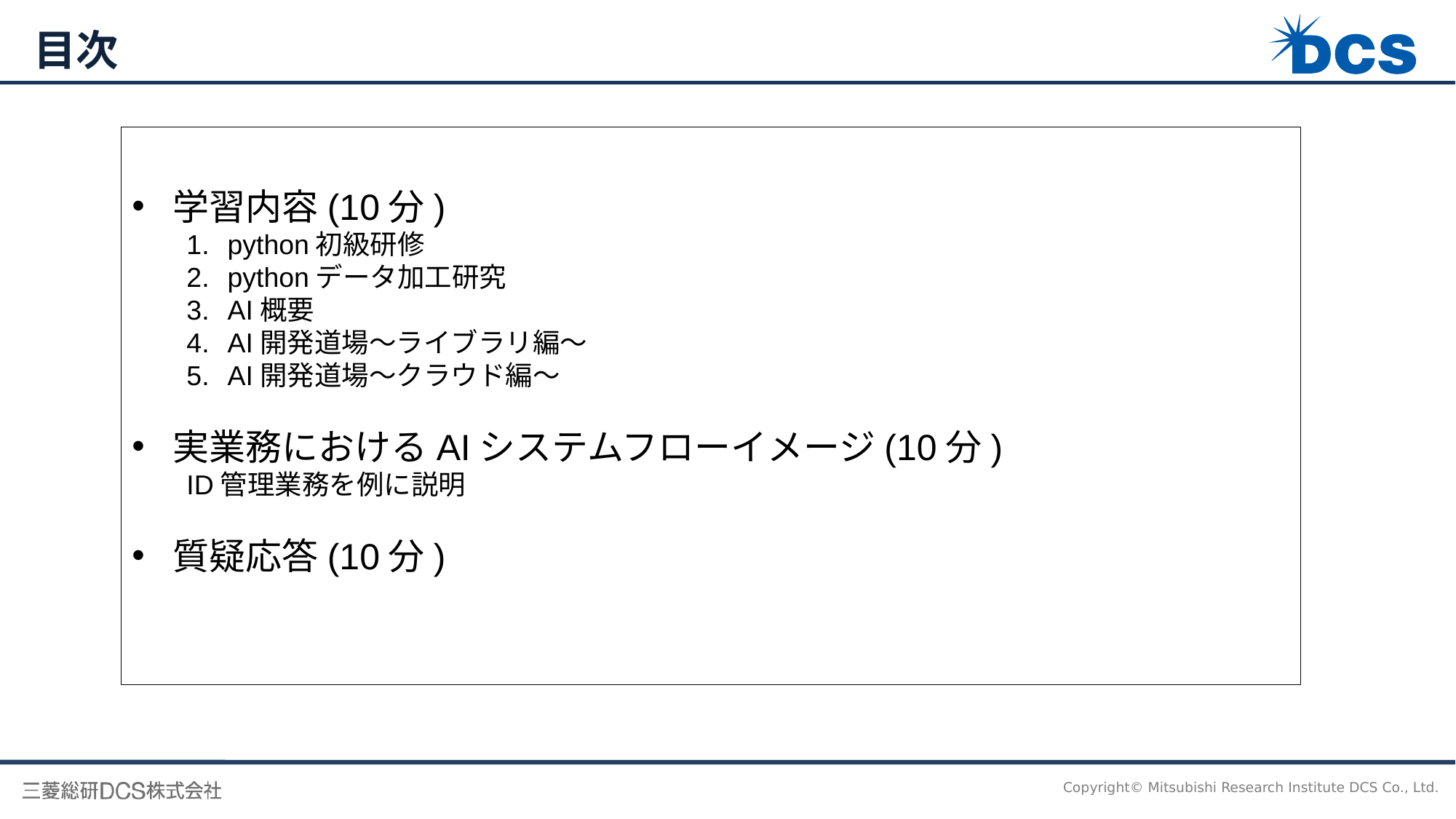

目次

学習内容(10分)
python初級研修
pythonデータ加工研究
AI概要
AI開発道場～ライブラリ編～
AI開発道場～クラウド編～

実業務におけるAIシステムフローイメージ(10分)
ID管理業務を例に説明

質疑応答(10分)